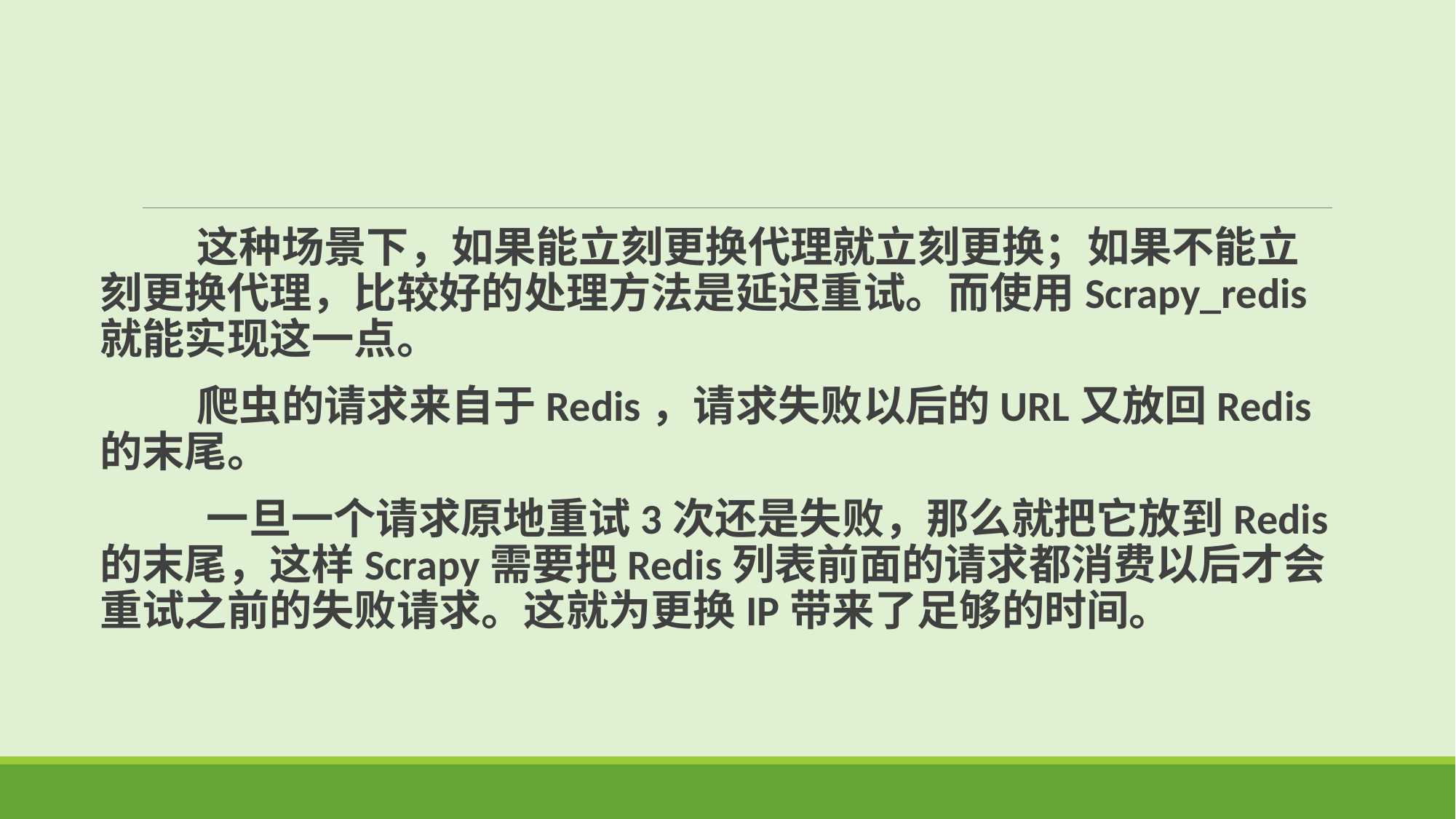

这种场景下，如果能立刻更换代理就立刻更换；如果不能立刻更换代理，比较好的处理方法是延迟重试。而使用Scrapy_redis就能实现这一点。
         爬虫的请求来自于Redis，请求失败以后的URL又放回Redis的末尾。
          一旦一个请求原地重试3次还是失败，那么就把它放到Redis的末尾，这样Scrapy需要把Redis列表前面的请求都消费以后才会重试之前的失败请求。这就为更换IP带来了足够的时间。